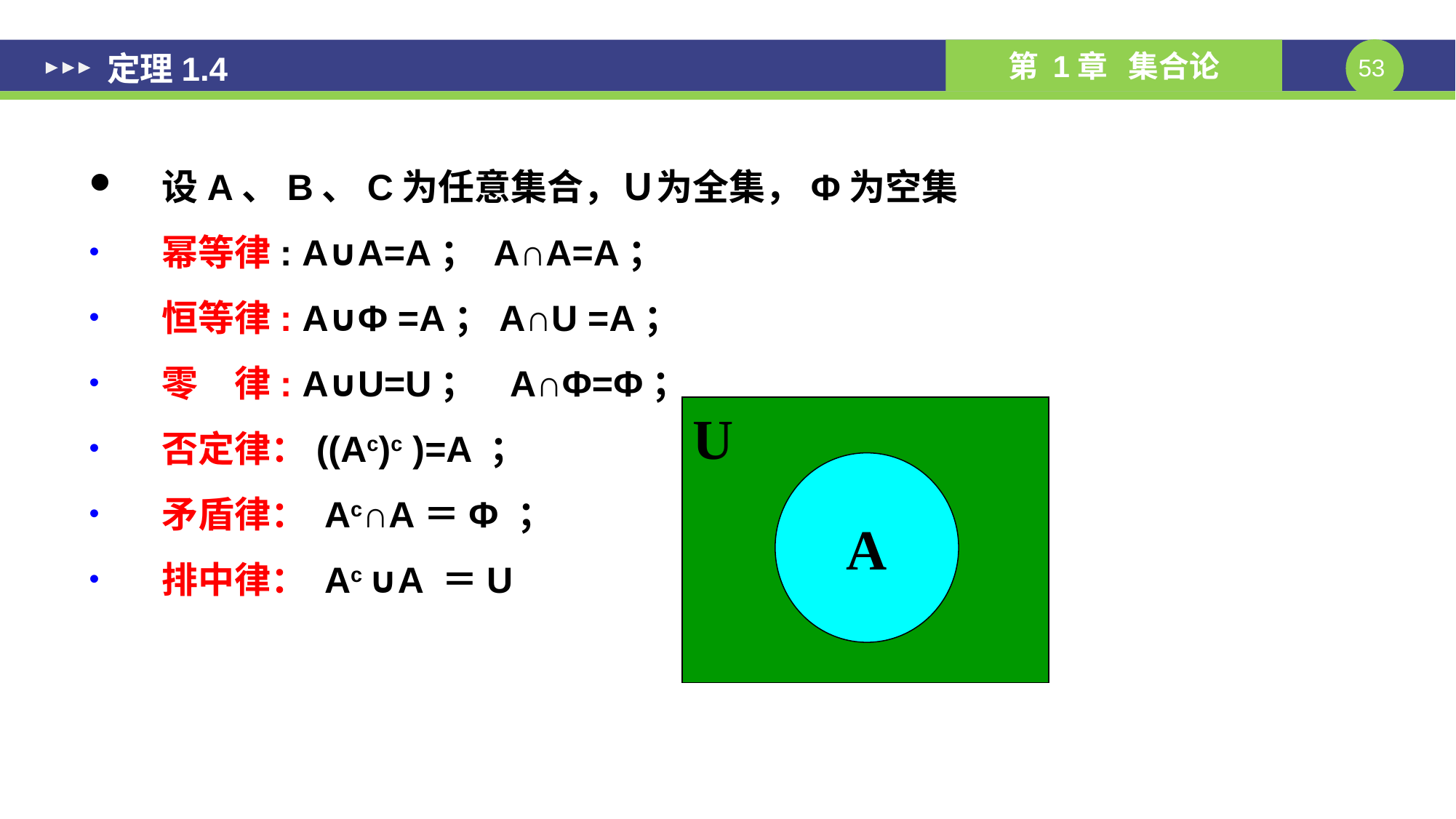

# 定理1.4
设A、B、C为任意集合，Ｕ为全集，Φ为空集
幂等律: A∪A=A； A∩A=A；
恒等律: A∪Φ =A；A∩U =A；
零　律: A∪U=U；   A∩Φ=Φ；
否定律：((Ac)c )=A ；
矛盾律： Ac∩A＝Φ ；
排中律： Ac ∪A ＝U
U
A